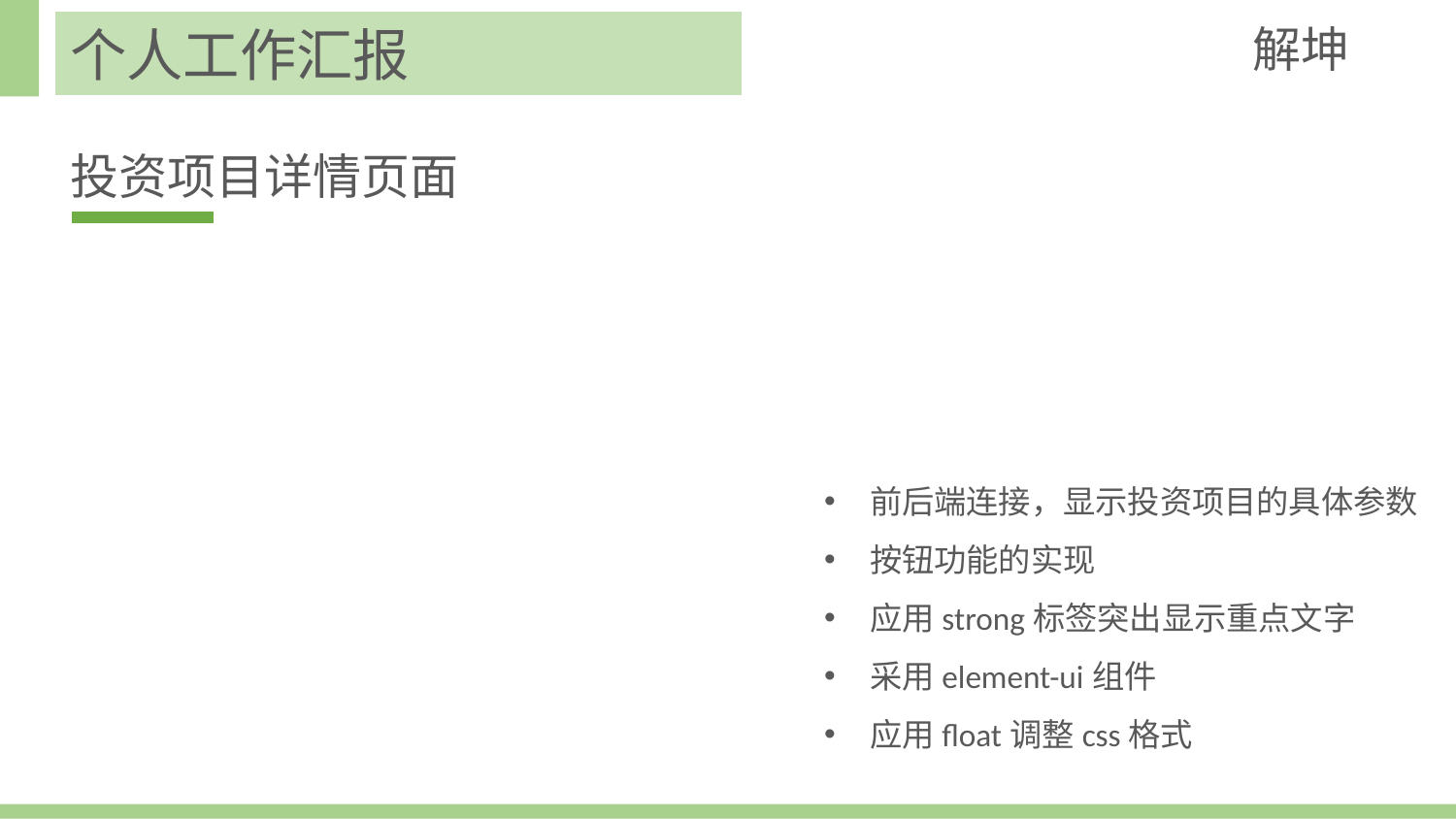

解坤
个人工作汇报
投资项目详情页面
前后端连接，显示投资项目的具体参数
按钮功能的实现
应用strong标签突出显示重点文字
采用element-ui组件
应用float调整css格式